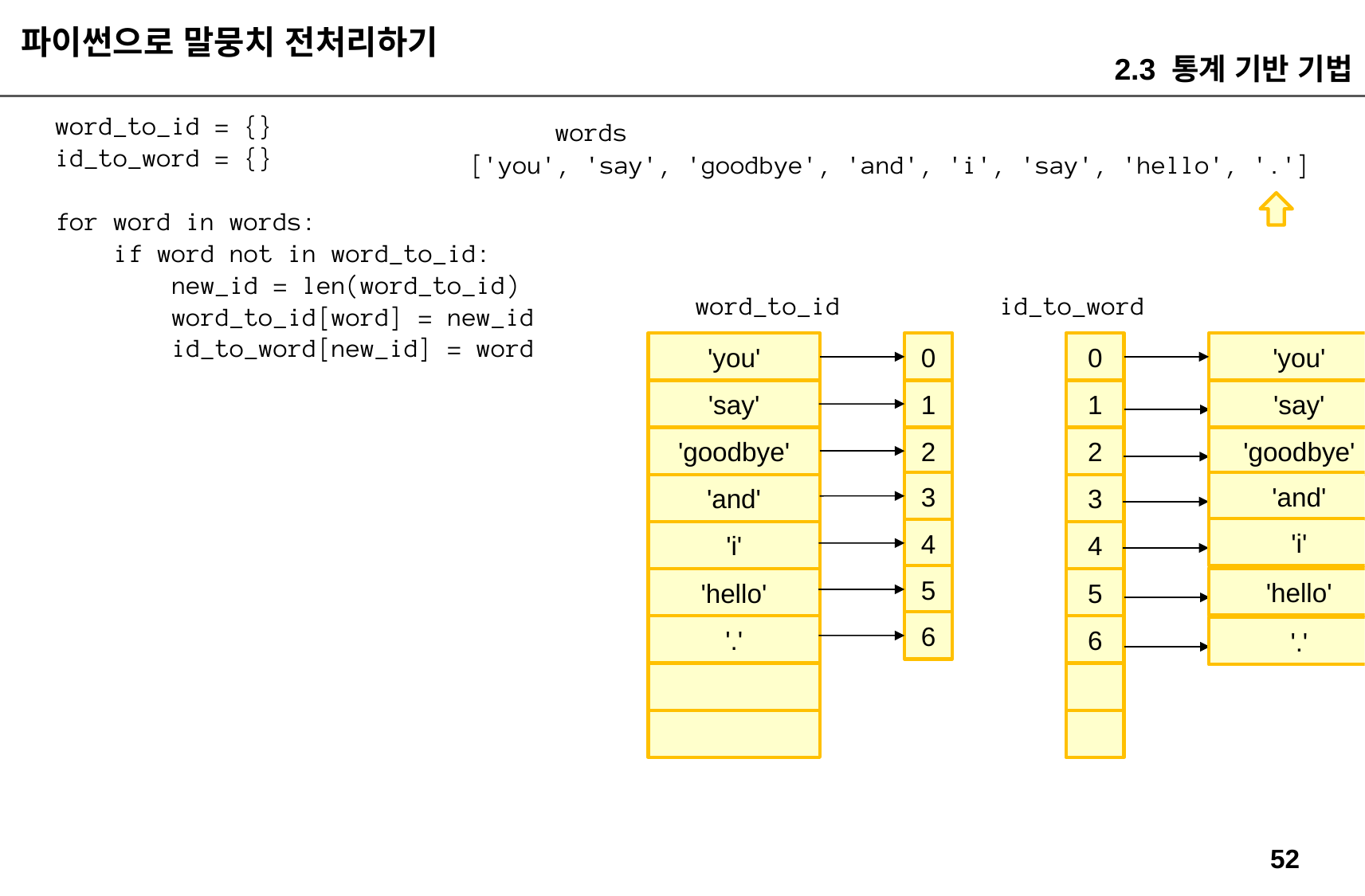

파이썬으로 말뭉치 전처리하기
2.3 통계 기반 기법
word_to_id = {}
id_to_word = {}

for word in words:
    if word not in word_to_id:
        new_id = len(word_to_id)
        word_to_id[word] = new_id
        id_to_word[new_id] = word
words
['you', 'say', 'goodbye', 'and', 'i', 'say', 'hello', '.']

word_to_id
id_to_word
0
'you'
'you'
0
1
'say'
'say'
1
2
'goodbye'
'goodbye'
2
3
'and'
'and'
3
'i'
4
'i'
4
5
'hello'
'hello'
5
6
'.'
6
'.'